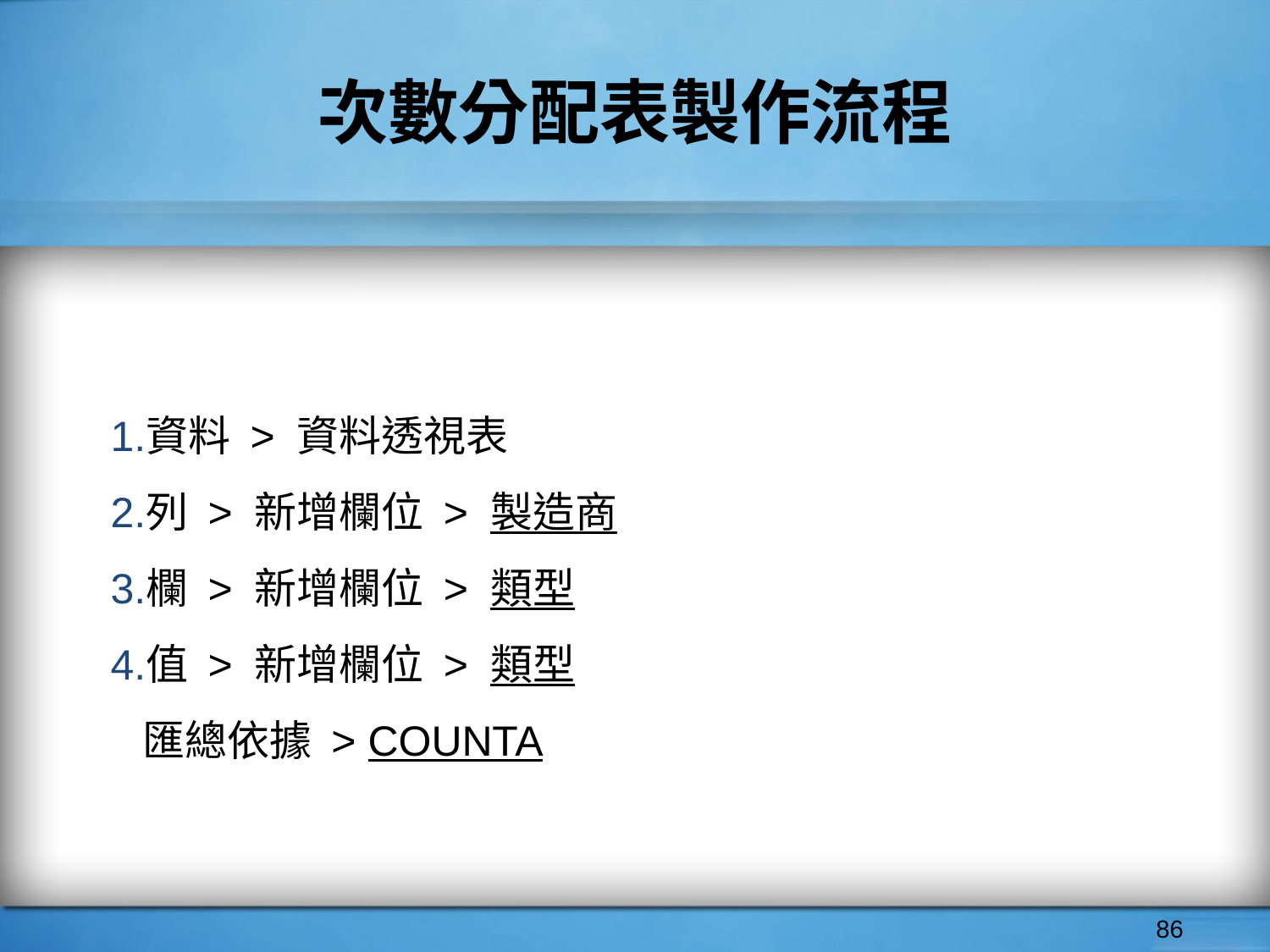

# 次數分配表製作流程
資料 > 資料透視表
列 > 新增欄位 > 製造商
欄 > 新增欄位 > 類型
值 > 新增欄位 > 類型
匯總依據 > COUNTA
86